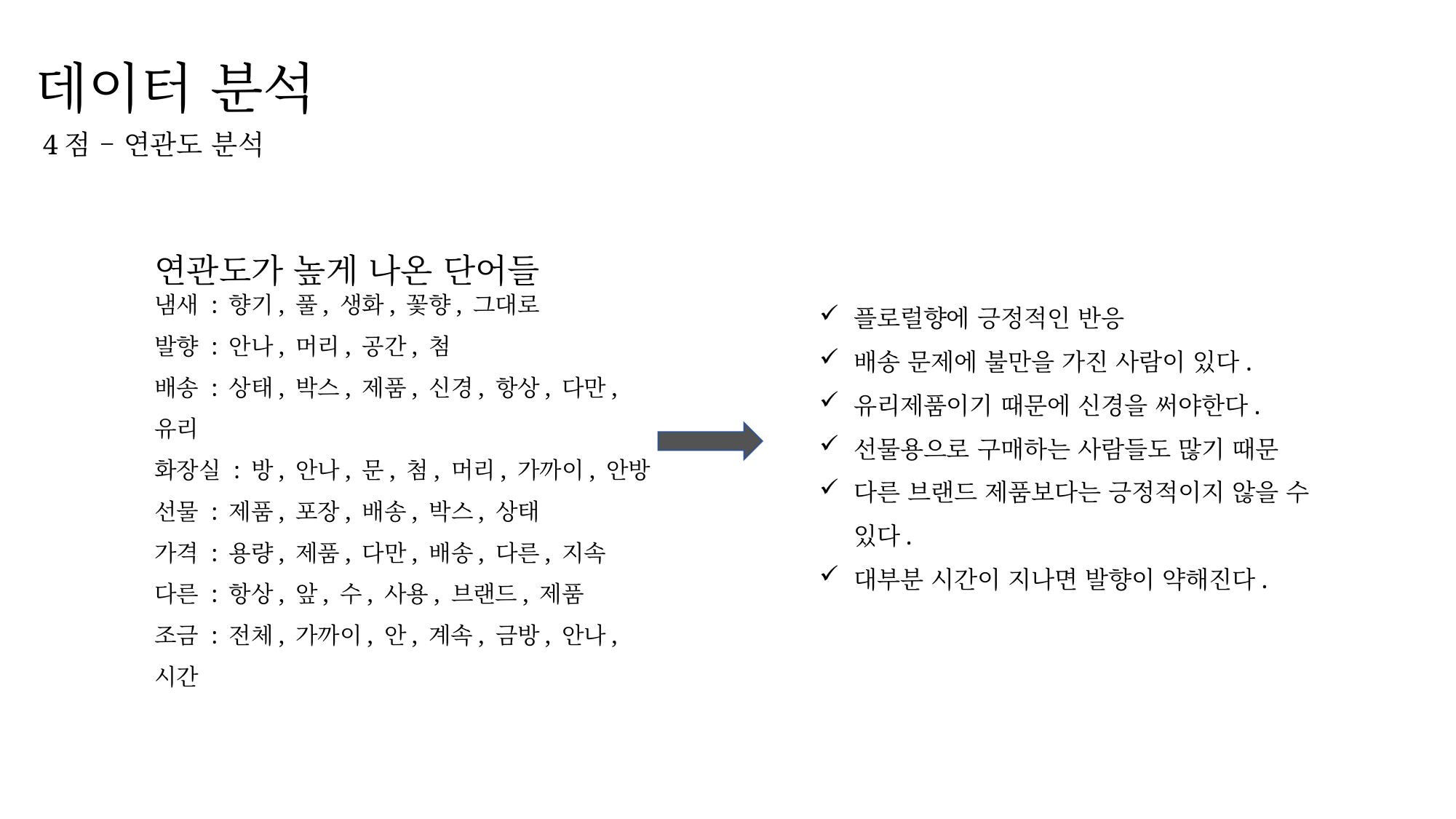

# 데이터 분석
 4점 – 연관도 분석
플로럴향에 긍정적인 반응
배송 문제에 불만을 가진 사람이 있다.
유리제품이기 때문에 신경을 써야한다.
선물용으로 구매하는 사람들도 많기 때문
다른 브랜드 제품보다는 긍정적이지 않을 수 있다.
대부분 시간이 지나면 발향이 약해진다.
연관도가 높게 나온 단어들
냄새 : 향기, 풀, 생화, 꽃향, 그대로
발향 : 안나, 머리, 공간, 첨
배송 : 상태, 박스, 제품, 신경, 항상, 다만, 유리
화장실 : 방, 안나, 문, 첨, 머리, 가까이, 안방
선물 : 제품, 포장, 배송, 박스, 상태
가격 : 용량, 제품, 다만, 배송, 다른, 지속
다른 : 항상, 앞, 수, 사용, 브랜드, 제품
조금 : 전체, 가까이, 안, 계속, 금방, 안나, 시간